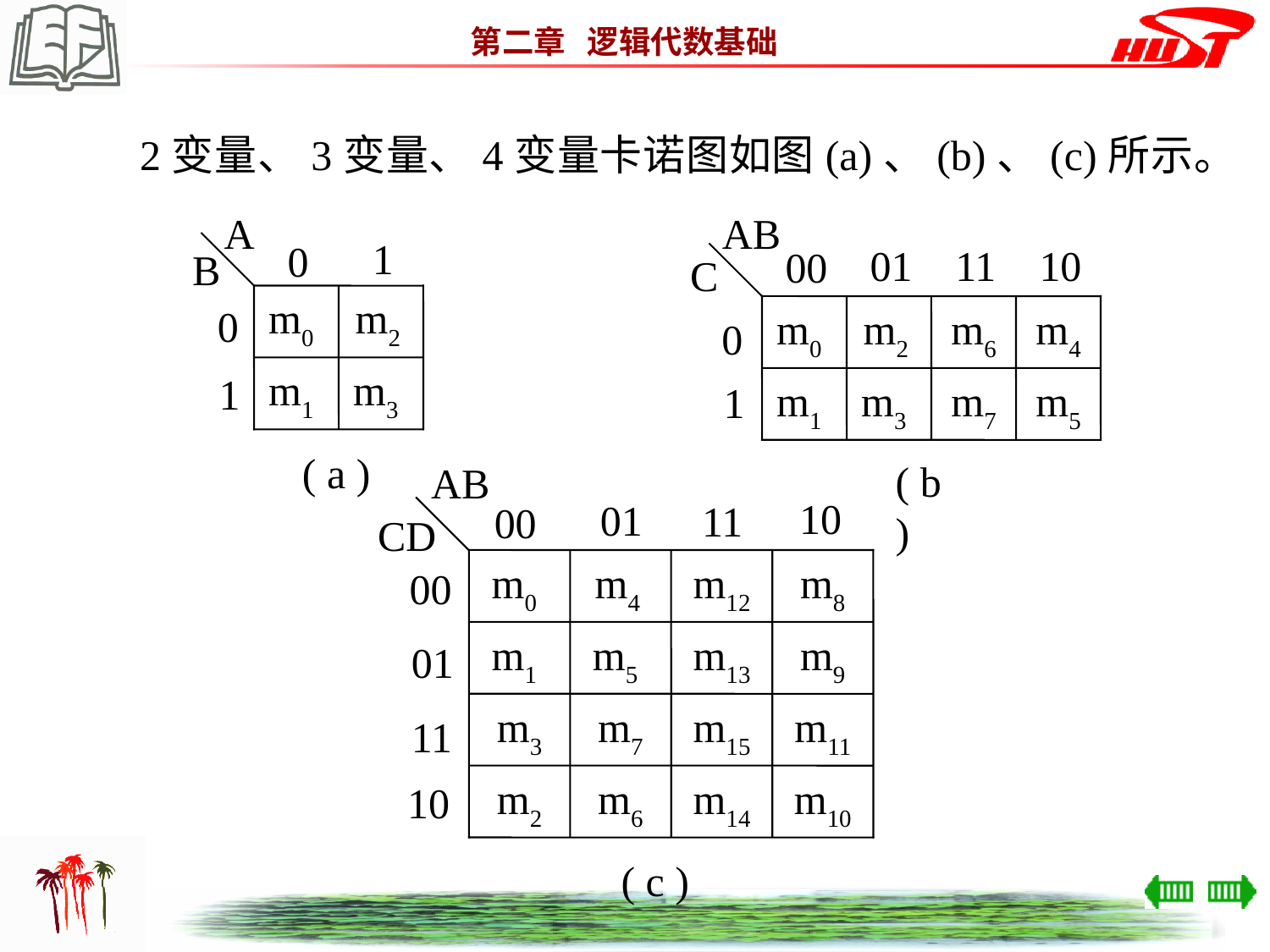

2变量、3变量、4变量卡诺图如图(a)、(b)、(c)所示。
A
1
0
B
m0

m2

0
m1

m3
1

( a )
AB
01
11
10
00
C

m0

m2

m6

m4

0
m1

m3
m7
m5
1

( b )
AB
10
01
11
00

CD
m0

m4

m12

m8

00
m1

m5
m13
m9
01
m3

m7
m15
m11
11
m2

m6
m14
m10
10

( c )